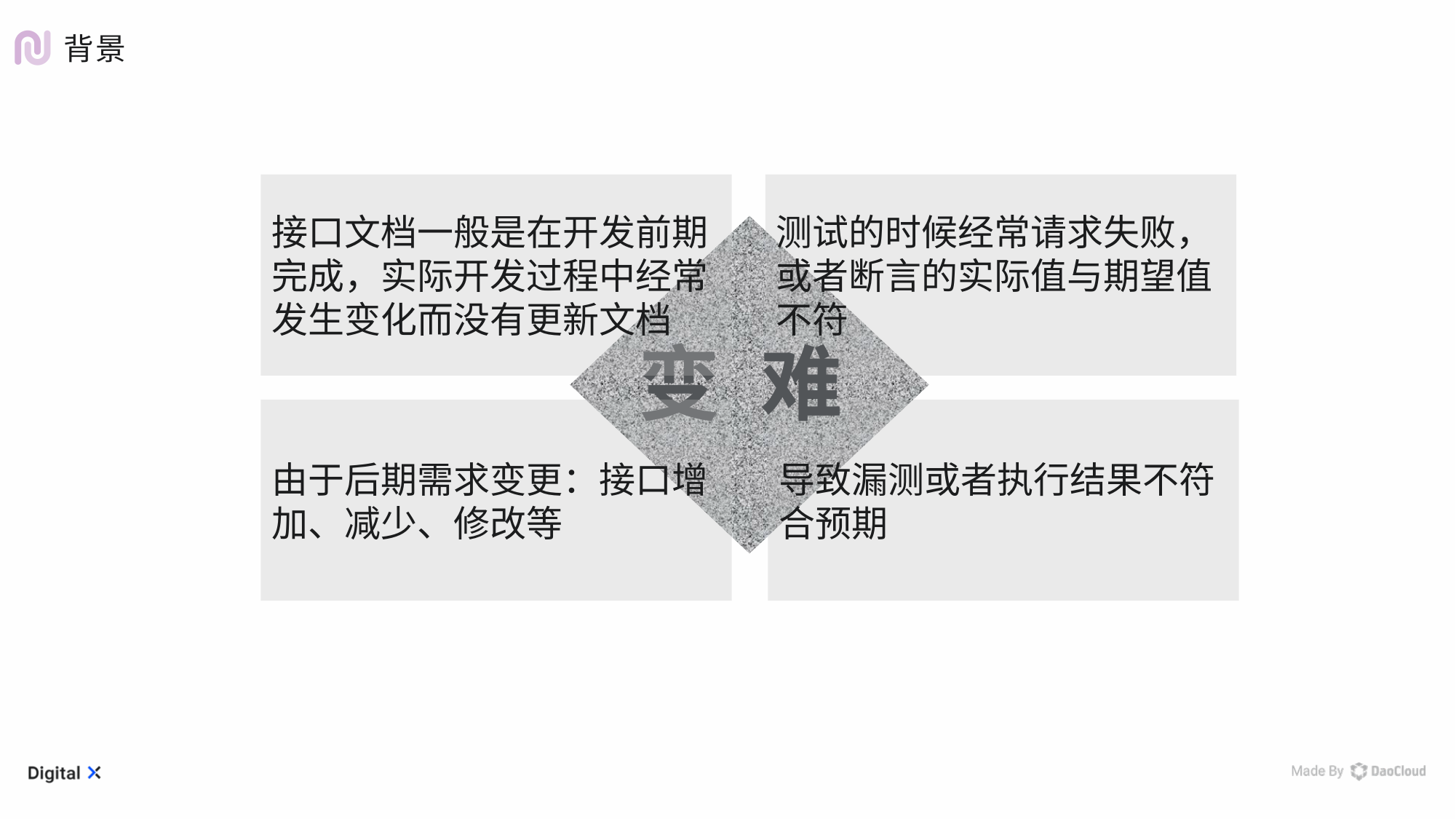

背景
测试的时候经常请求失败，或者断言的实际值与期望值不符
接口文档一般是在开发前期完成，实际开发过程中经常发生变化而没有更新文档

变
难
导致漏测或者执行结果不符合预期
由于后期需求变更：接口增加、减少、修改等